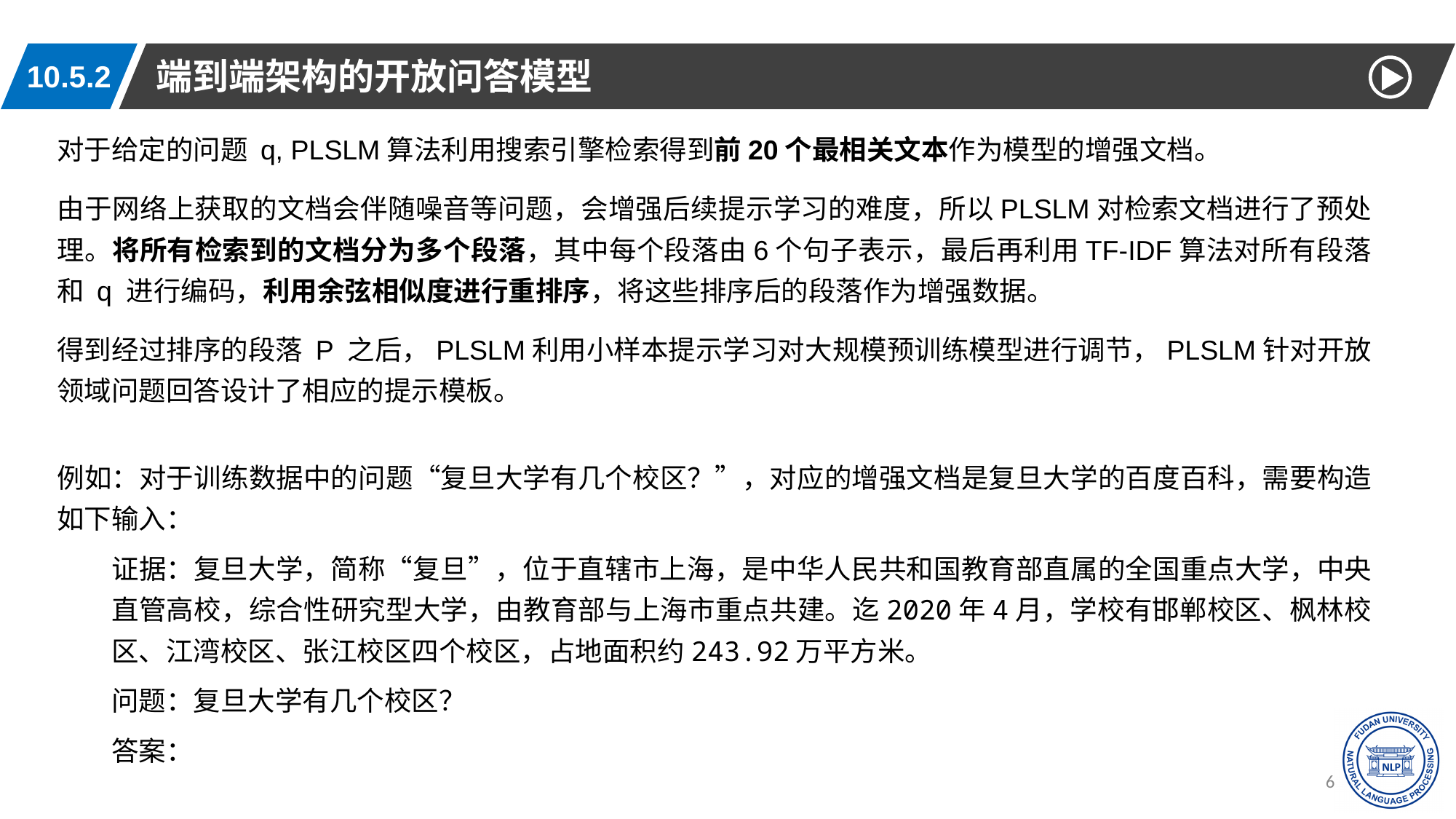

端到端架构的开放问答模型
10.5.2

对于给定的问题 q, PLSLM算法利用搜索引擎检索得到前20个最相关文本作为模型的增强文档。
由于网络上获取的文档会伴随噪音等问题，会增强后续提示学习的难度，所以PLSLM对检索文档进行了预处理。将所有检索到的文档分为多个段落，其中每个段落由6个句子表示，最后再利用TF-IDF算法对所有段落和 q 进行编码，利用余弦相似度进行重排序，将这些排序后的段落作为增强数据。
得到经过排序的段落 P 之后，PLSLM利用小样本提示学习对大规模预训练模型进行调节，PLSLM针对开放领域问题回答设计了相应的提示模板。
例如：对于训练数据中的问题“复旦大学有几个校区？”，对应的增强文档是复旦大学的百度百科，需要构造如下输入：
证据：复旦大学，简称“复旦”，位于直辖市上海，是中华人民共和国教育部直属的全国重点大学，中央直管高校，综合性研究型大学，由教育部与上海市重点共建。迄2020年4月，学校有邯郸校区、枫林校区、江湾校区、张江校区四个校区，占地面积约243.92万平方米。
问题：复旦大学有几个校区？
答案：
63